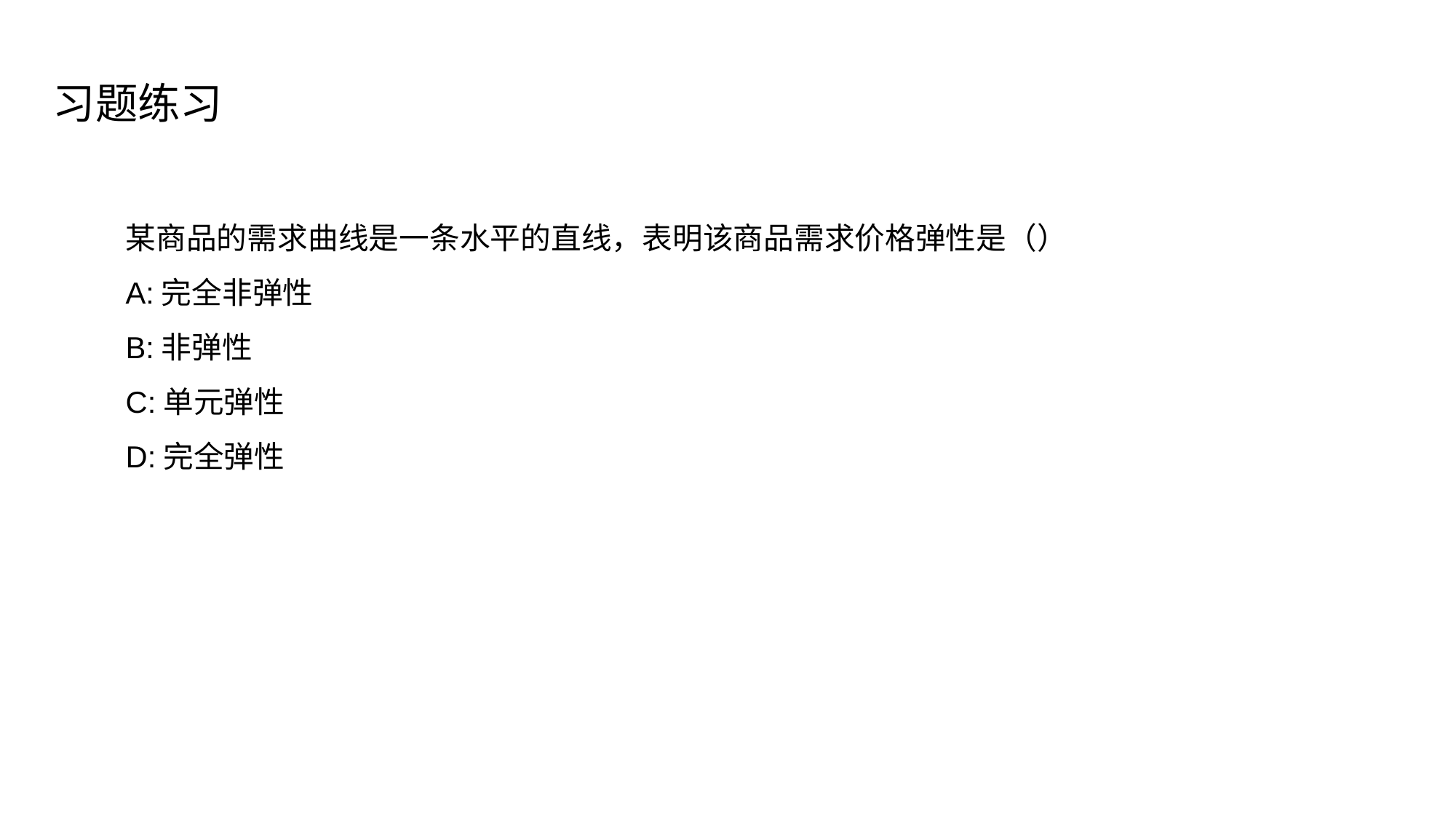

习题练习
某商品的需求曲线是一条水平的直线，表明该商品需求价格弹性是（）
A:完全非弹性
B:非弹性
C:单元弹性
D:完全弹性